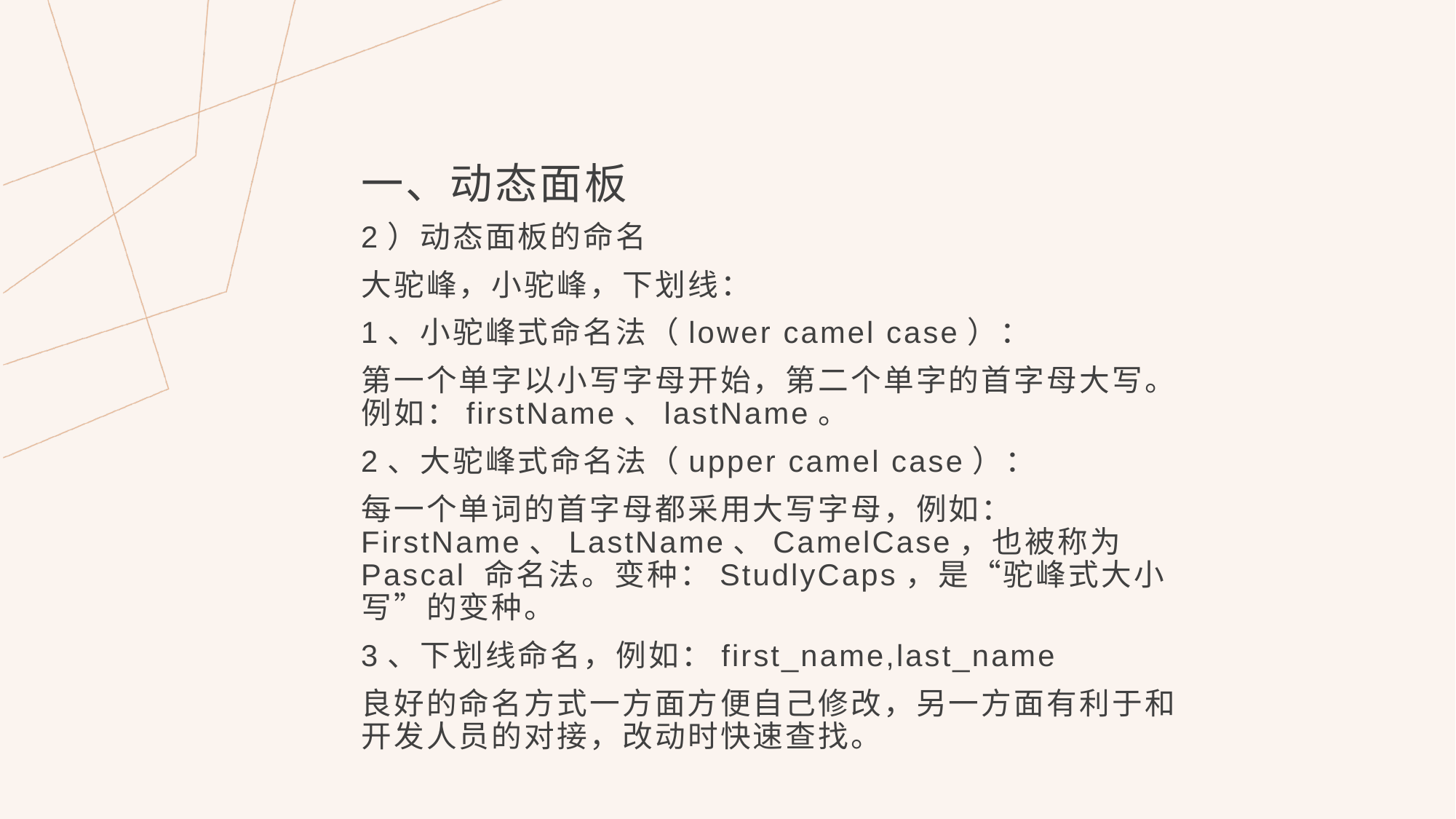

2）动态面板的命名
大驼峰，小驼峰，下划线：
1、小驼峰式命名法（lower camel case）：
第一个单字以小写字母开始，第二个单字的首字母大写。例如：firstName、lastName。
2、大驼峰式命名法（upper camel case）：
每一个单词的首字母都采用大写字母，例如：FirstName、LastName、CamelCase，也被称为 Pascal 命名法。变种：StudlyCaps，是“驼峰式大小写”的变种。
3、下划线命名，例如：first_name,last_name
良好的命名方式一方面方便自己修改，另一方面有利于和开发人员的对接，改动时快速查找。
# 一、动态面板
22